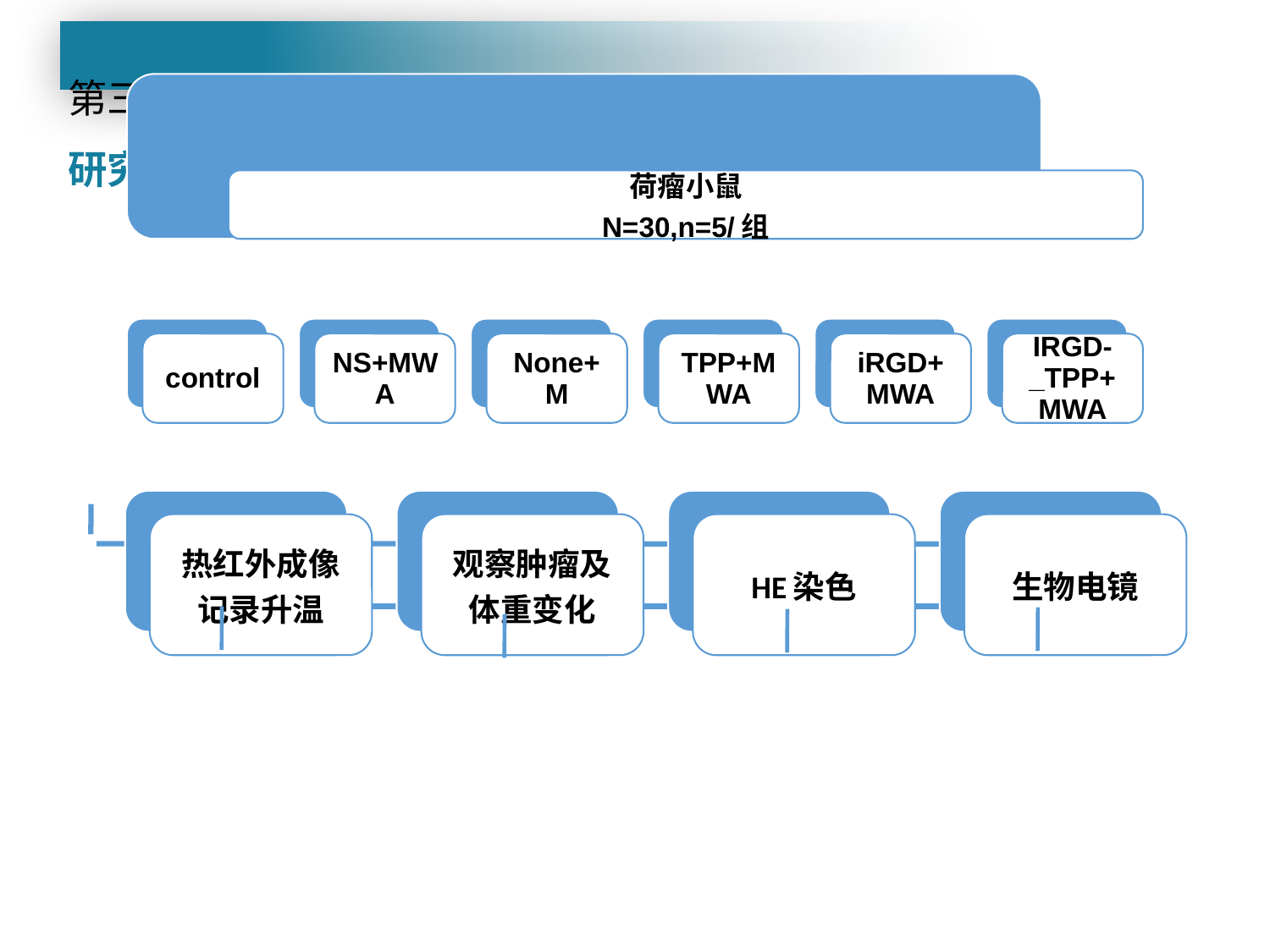

# 第三部分：活体内靶向性与微波疗效的实验研究 研究方法
荷瘤小鼠
N=30,n=5/组
control
NS+MWA
None+M
TPP+MWA
iRGD+MWA
IRGD-_TPP+MWA
热红外成像
记录升温
观察肿瘤及体重变化
HE染色
生物电镜